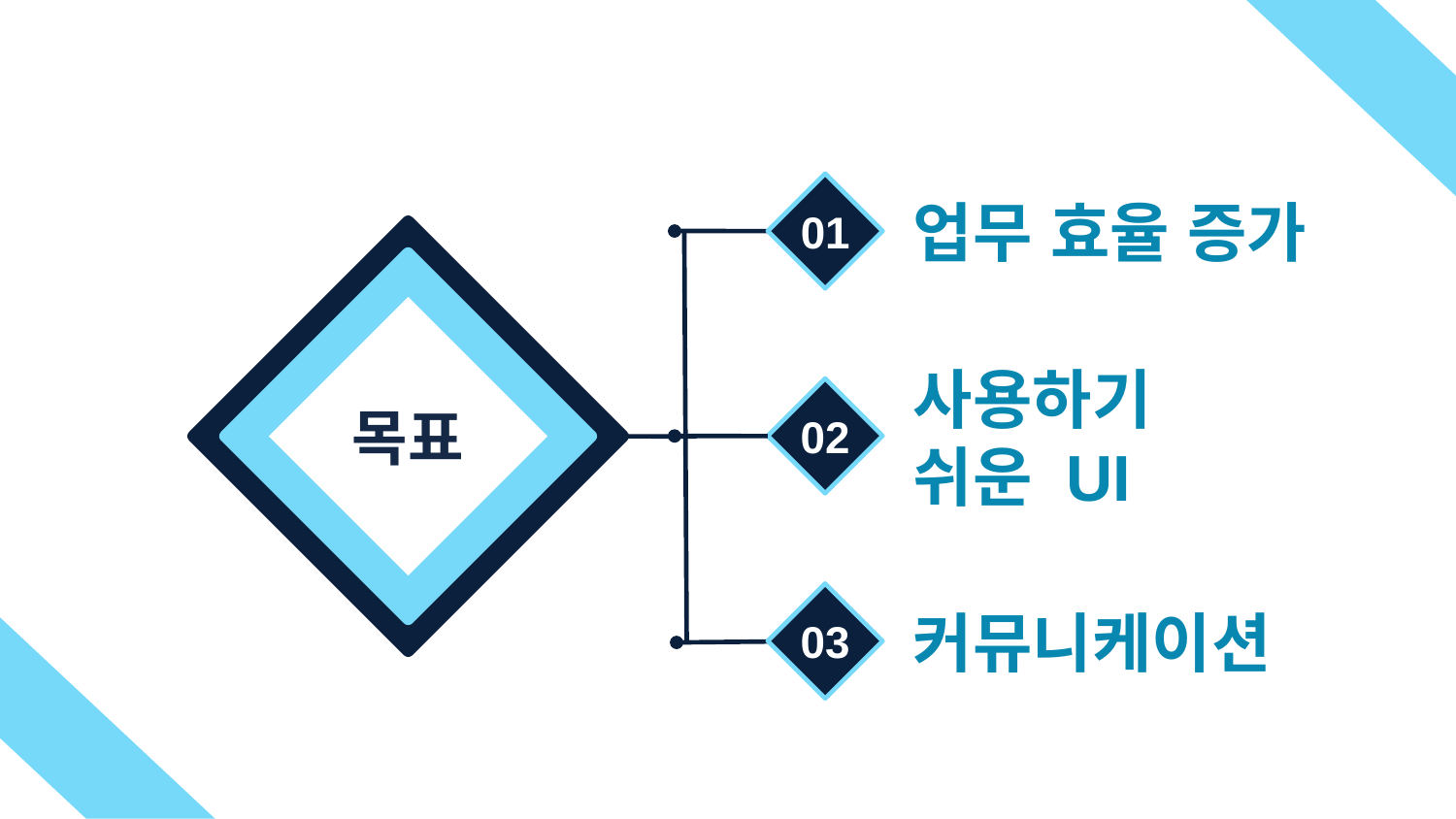

01
업무 효율 증가

사용하기
쉬운 UI

# 목표
02

03
커뮤니케이션